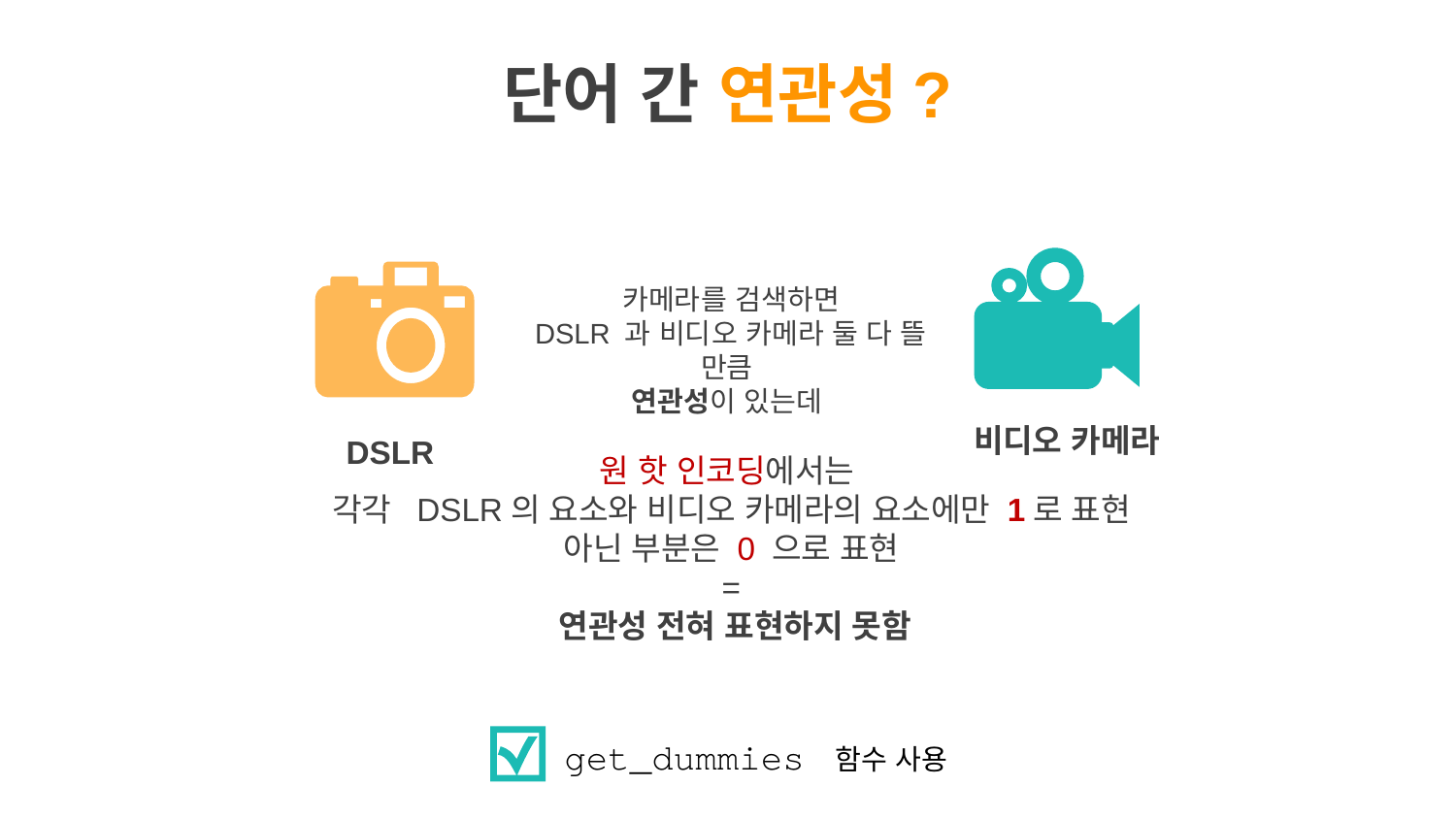

# 단어 간 연관성?

카메라를 검색하면
DSLR 과 비디오 카메라 둘 다 뜰 만큼
연관성이 있는데
비디오 카메라
DSLR

원 핫 인코딩에서는
각각  DSLR의 요소와 비디오 카메라의 요소에만 1로 표현
아닌 부분은 0 으로 표현
=
 연관성 전혀 표현하지 못함

get_dummies 함수 사용